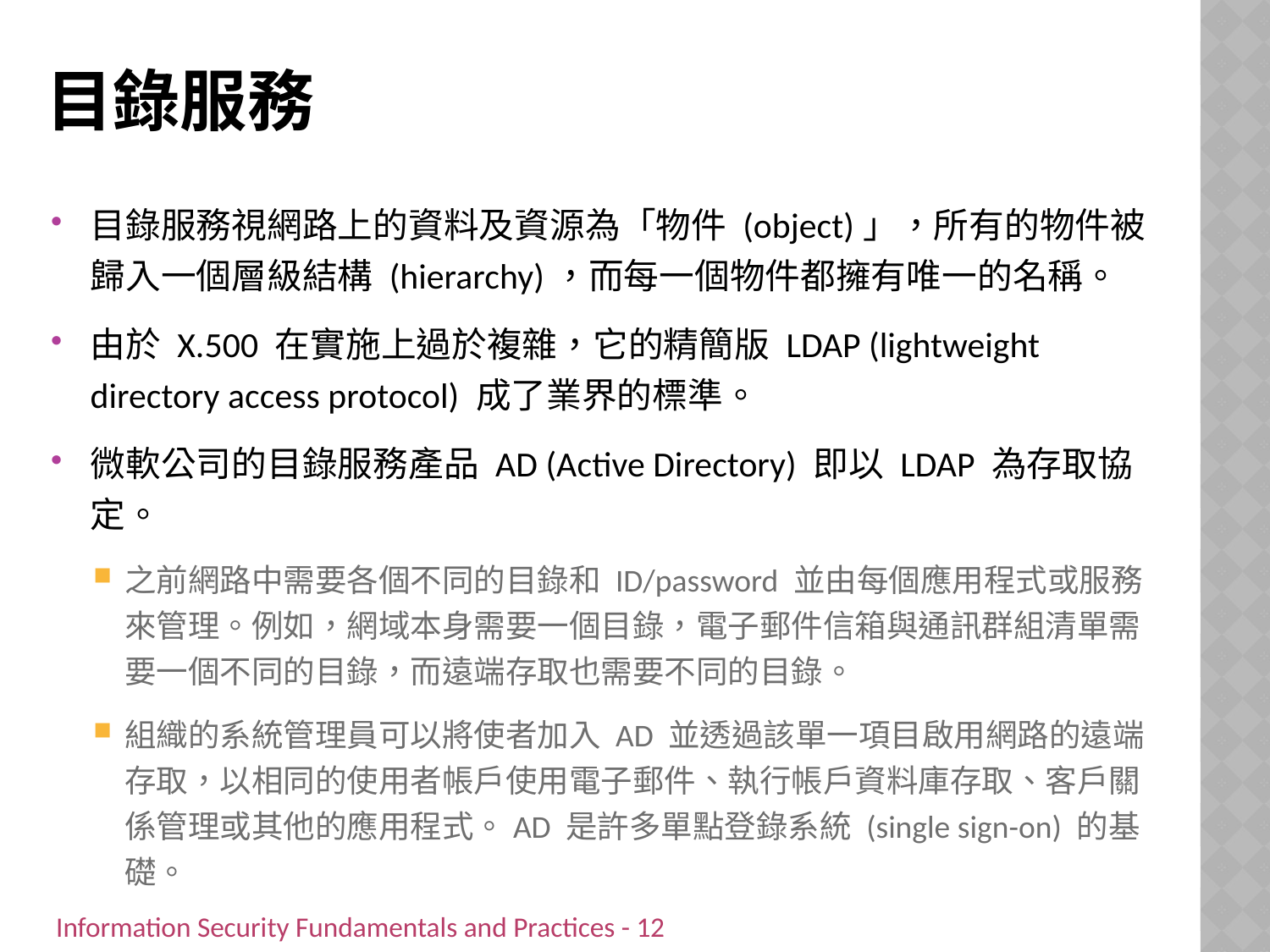

# 目錄服務
目錄服務視網路上的資料及資源為「物件 (object)」，所有的物件被歸入一個層級結構 (hierarchy)，而每一個物件都擁有唯一的名稱。
由於 X.500 在實施上過於複雜，它的精簡版 LDAP (lightweight directory access protocol) 成了業界的標準。
微軟公司的目錄服務產品 AD (Active Directory) 即以 LDAP 為存取協定。
之前網路中需要各個不同的目錄和 ID/password 並由每個應用程式或服務來管理。例如，網域本身需要一個目錄，電子郵件信箱與通訊群組清單需要一個不同的目錄，而遠端存取也需要不同的目錄。
組織的系統管理員可以將使者加入 AD 並透過該單一項目啟用網路的遠端存取，以相同的使用者帳戶使用電子郵件、執行帳戶資料庫存取、客戶關係管理或其他的應用程式。AD 是許多單點登錄系統 (single sign-on) 的基礎。